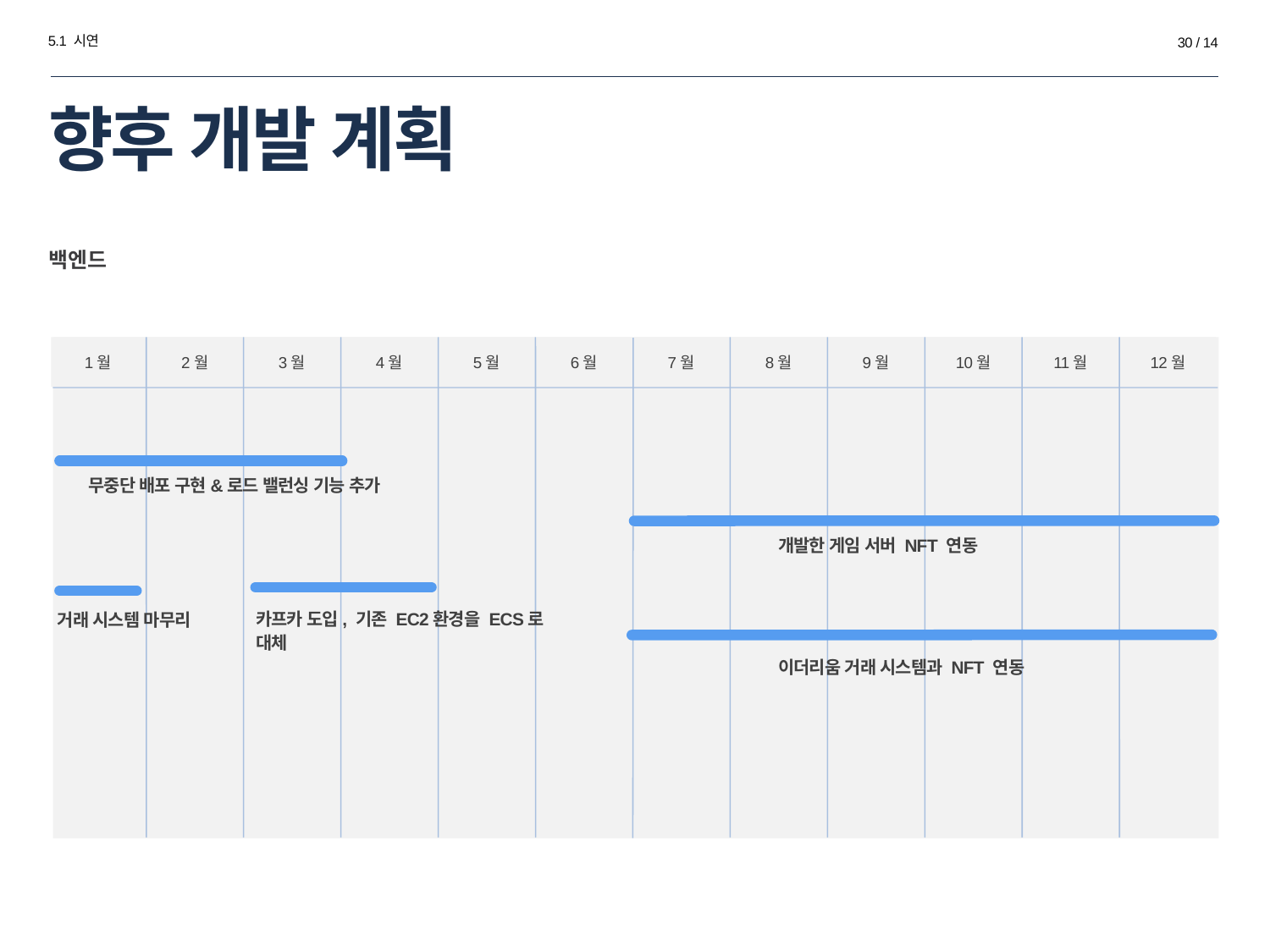

5.1 시연
30 / 14
# 향후 개발 계획
백엔드

1월

2월
3월
4월
5월
6월
7월
8월
9월
10월
11월
12월

무중단 배포 구현&로드 밸런싱 기능 추가
개발한 게임 서버 NFT 연동
거래 시스템 마무리
카프카 도입, 기존 EC2환경을 ECS로 대체
이더리움 거래 시스템과 NFT 연동